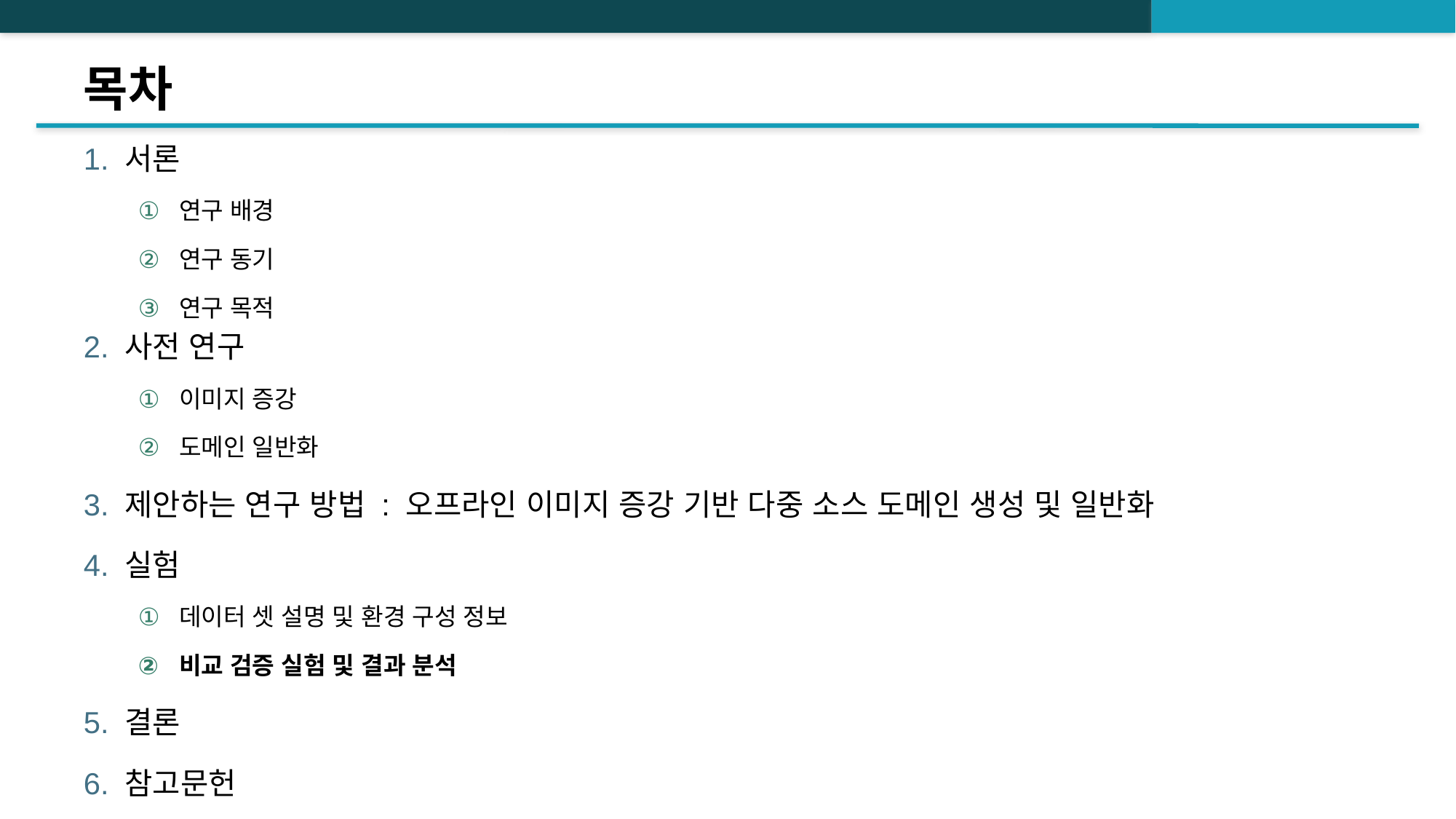

# 목차
서론
연구 배경
연구 동기
연구 목적
사전 연구
이미지 증강
도메인 일반화
제안하는 연구 방법 : 오프라인 이미지 증강 기반 다중 소스 도메인 생성 및 일반화
실험
데이터 셋 설명 및 환경 구성 정보
비교 검증 실험 및 결과 분석
결론
참고문헌